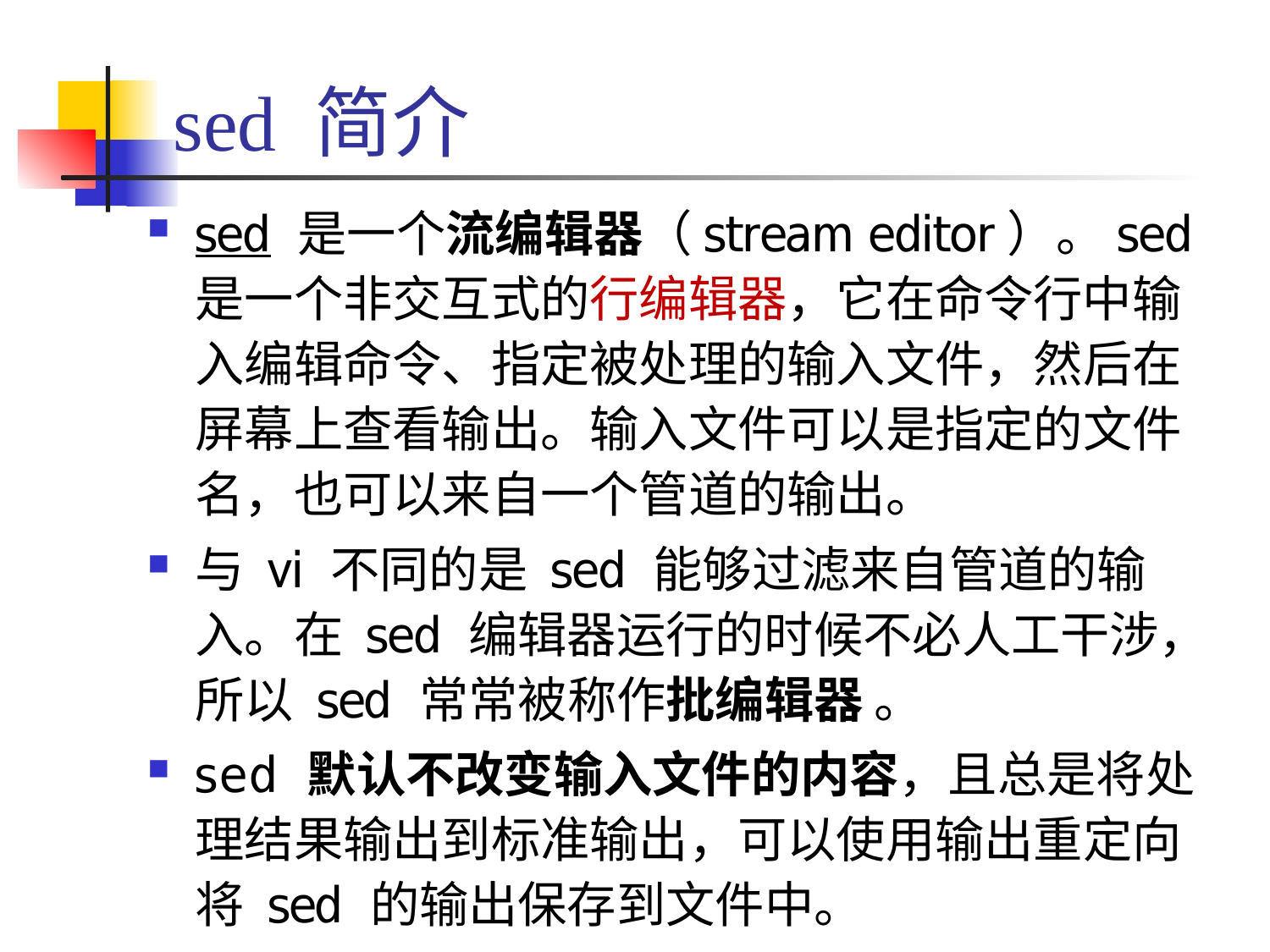

# sed 简介
sed 是一个流编辑器（stream editor）。sed 是一个非交互式的行编辑器，它在命令行中输入编辑命令、指定被处理的输入文件，然后在屏幕上查看输出。输入文件可以是指定的文件名，也可以来自一个管道的输出。
与 vi 不同的是 sed 能够过滤来自管道的输入。在 sed 编辑器运行的时候不必人工干涉，所以 sed 常常被称作批编辑器 。
sed 默认不改变输入文件的内容，且总是将处理结果输出到标准输出，可以使用输出重定向将 sed 的输出保存到文件中。